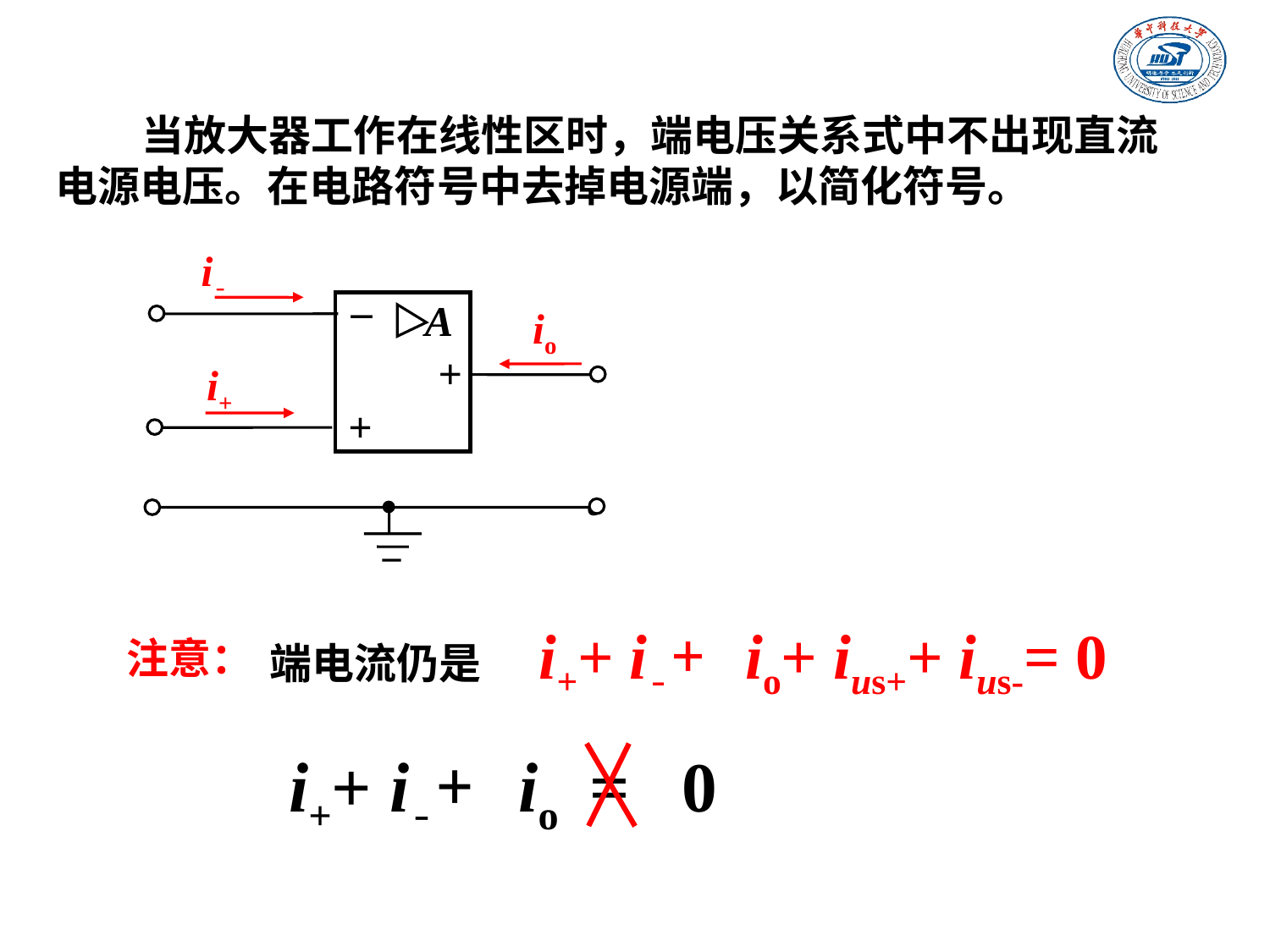

当放大器工作在线性区时，端电压关系式中不出现直流电源电压。在电路符号中去掉电源端，以简化符号。
i-
_
A

io

+
i+

+

º

端电流仍是     i++ i-+ io+ ius++ ius-= 0
注意：
i++ i-+ io   =   0